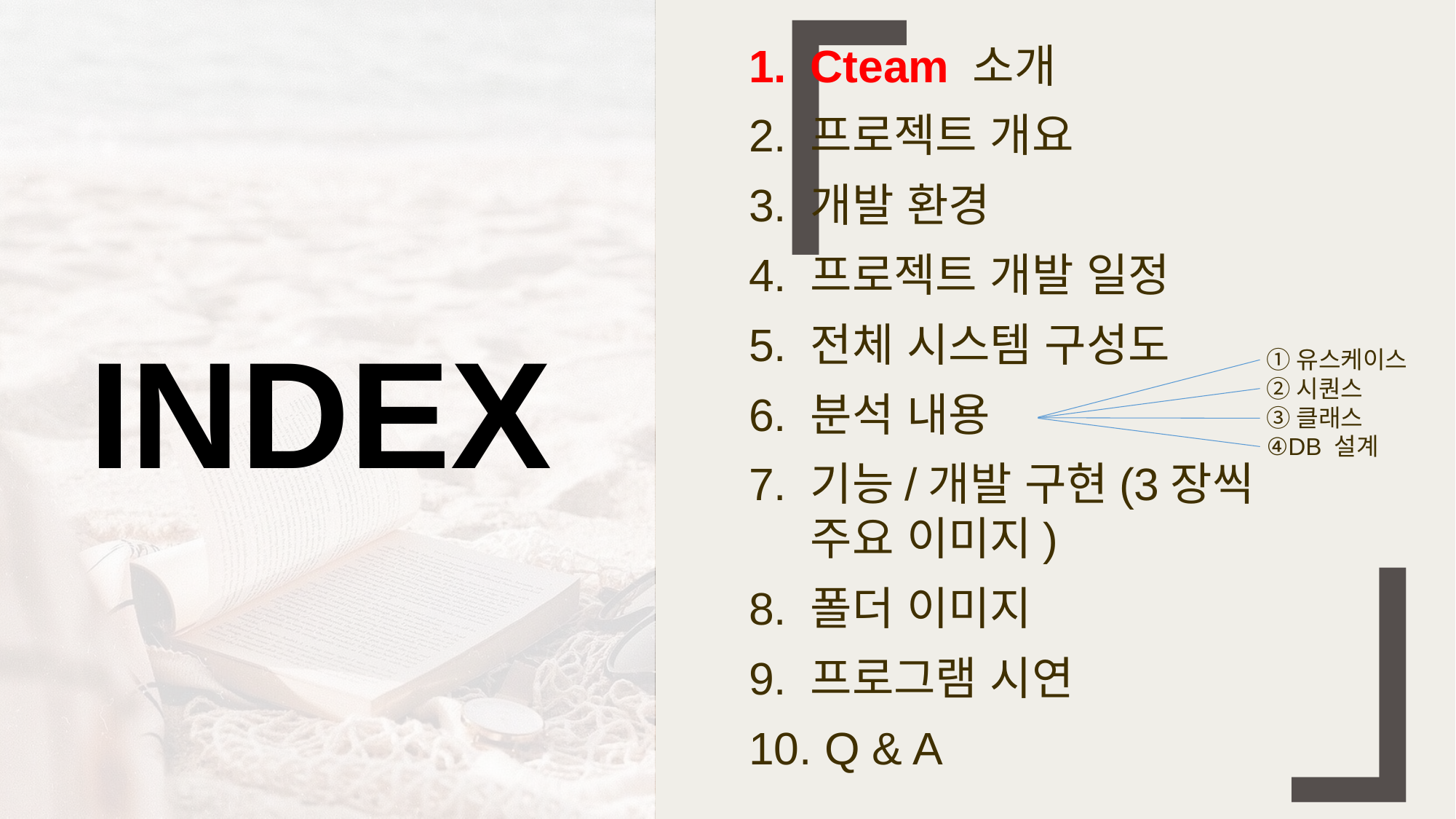

INDEX
「
」
Cteam 소개
프로젝트 개요
개발 환경
프로젝트 개발 일정
전체 시스템 구성도
분석 내용
기능/개발 구현(3장씩 주요 이미지)
폴더 이미지
프로그램 시연
 Q & A
①유스케이스
②시퀀스
③클래스
④DB 설계